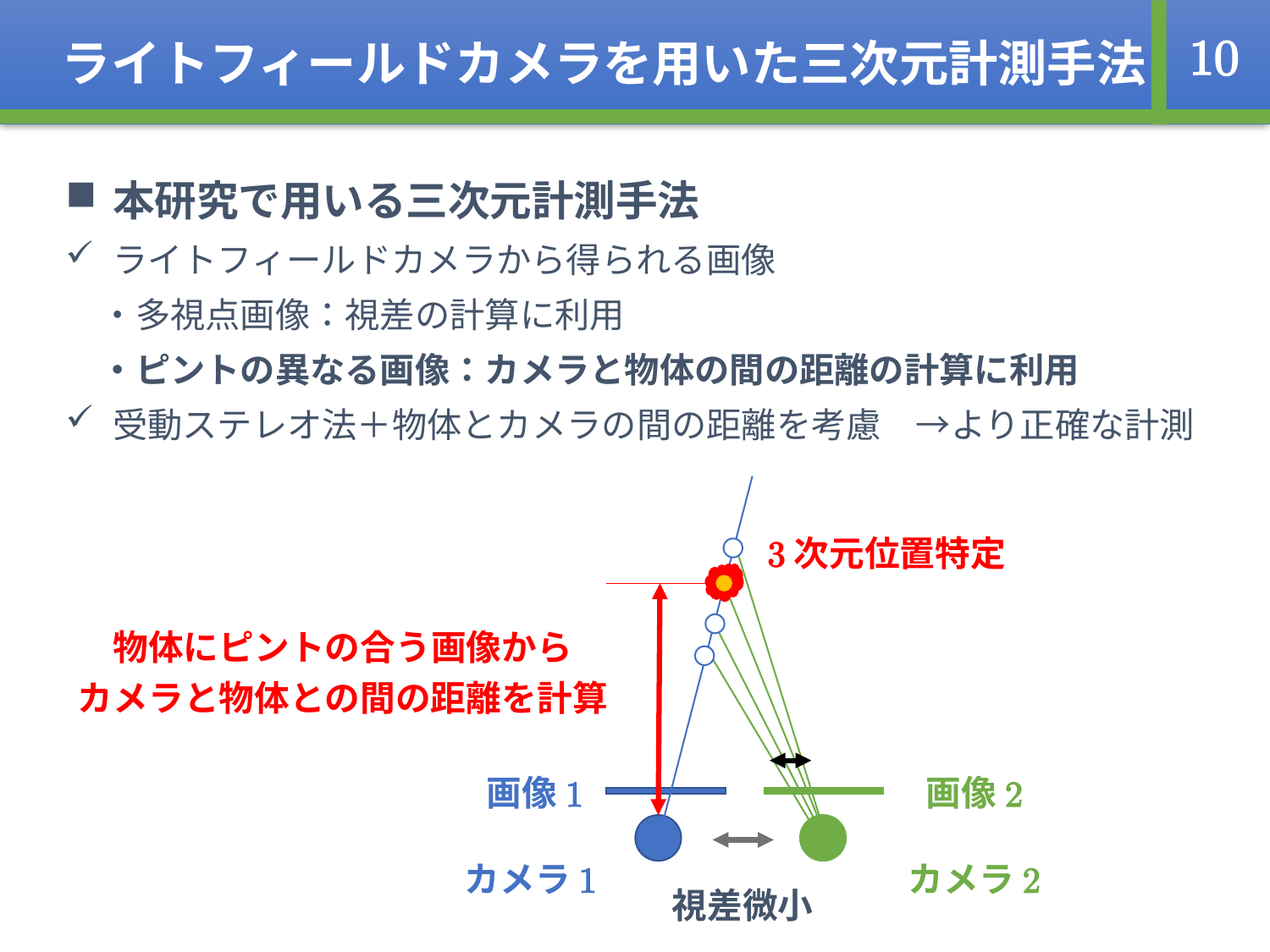

ライトフィールドカメラを用いた三次元計測手法
10

本研究で用いる三次元計測手法
ライトフィールドカメラから得られる画像
　・多視点画像：視差の計算に利用
　・ピントの異なる画像：カメラと物体の間の距離の計算に利用
受動ステレオ法＋物体とカメラの間の距離を考慮　→より正確な計測
3次元位置特定

物体にピントの合う画像から
カメラと物体との間の距離を計算

画像1
画像2

カメラ2
カメラ1
視差微小